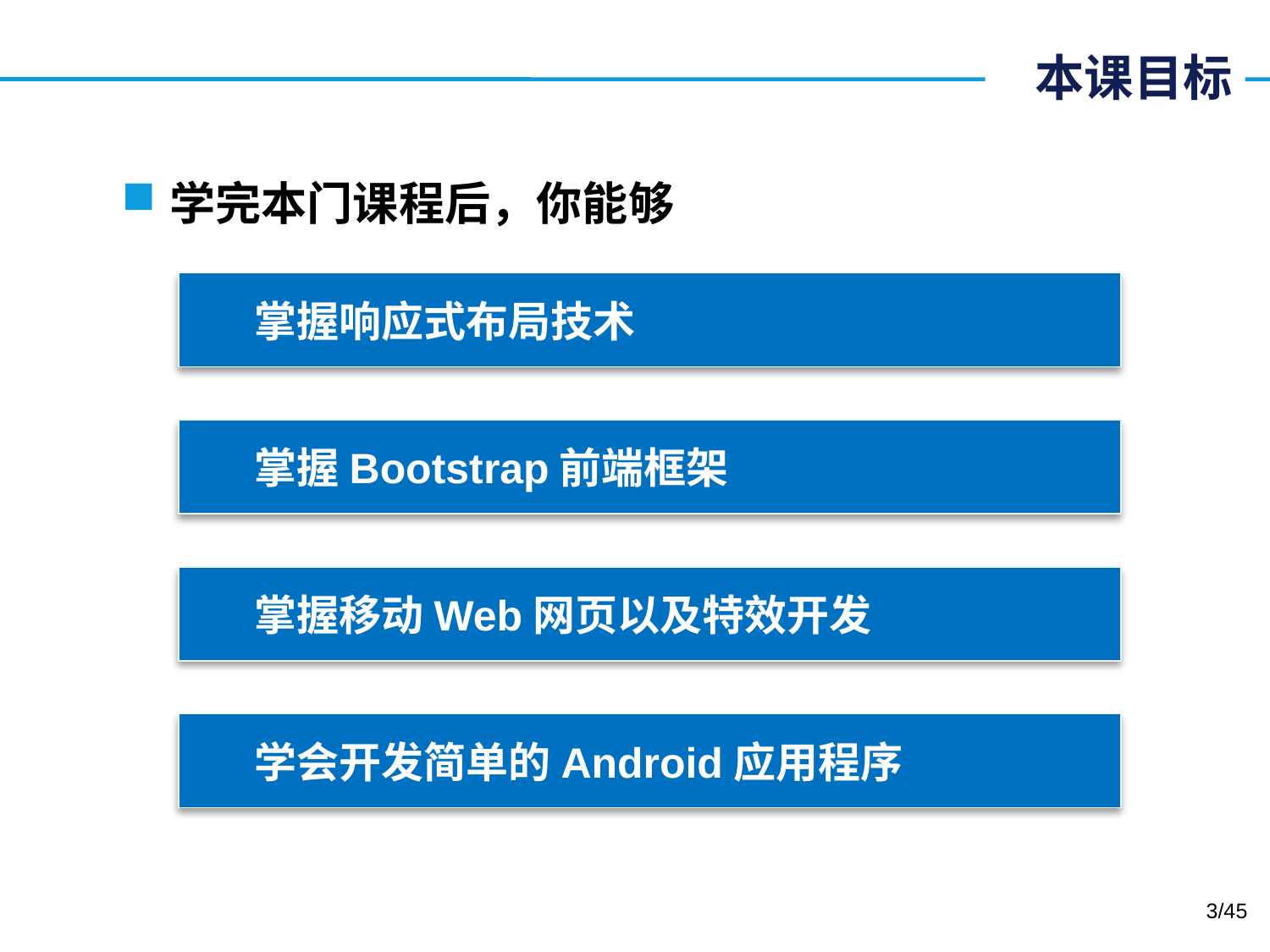

# 本课目标
学完本门课程后，你能够

掌握响应式布局技术
掌握Bootstrap前端框架
掌握移动Web网页以及特效开发
学会开发简单的Android应用程序
3/45